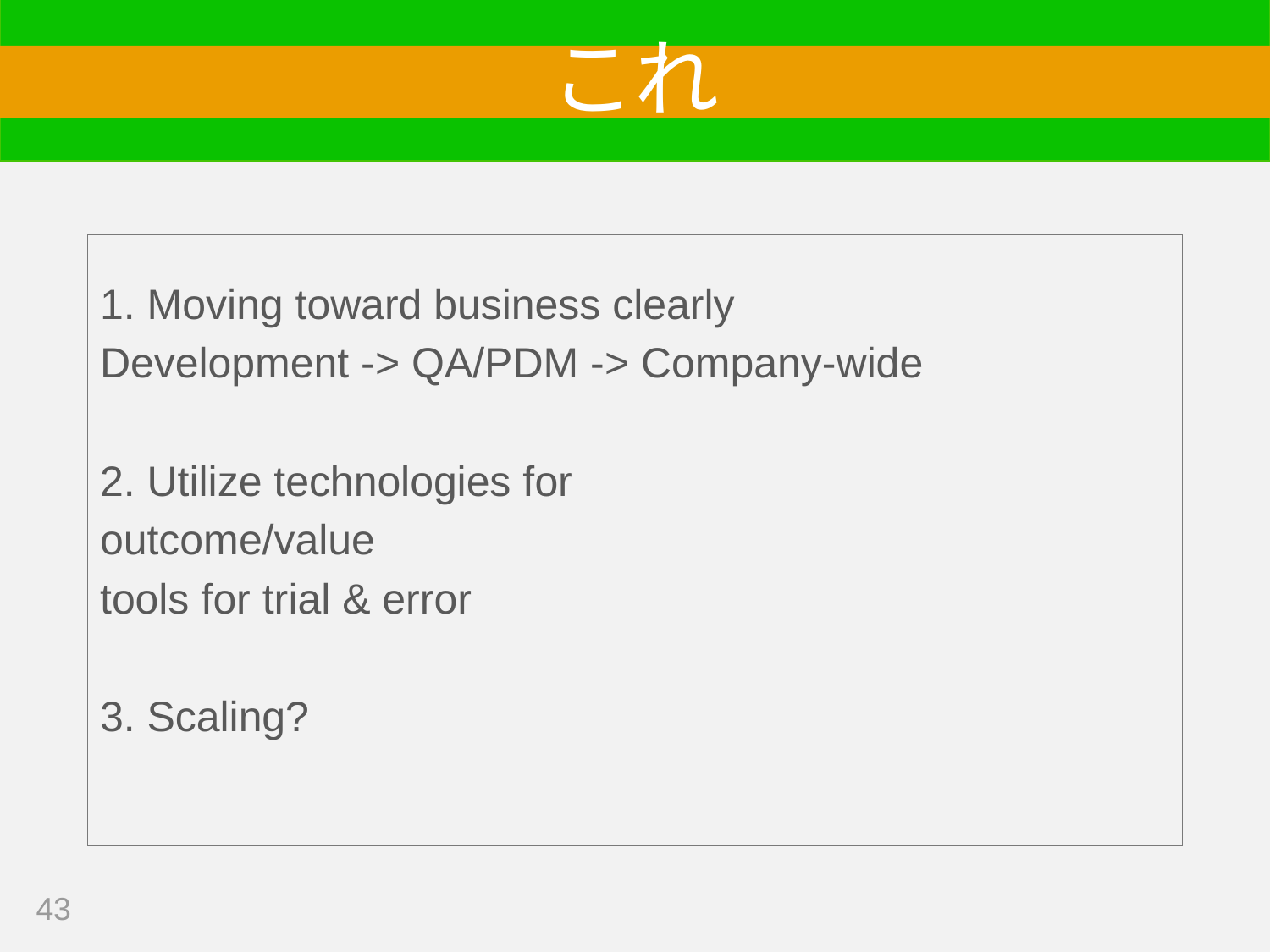

# これ
1. Moving toward business clearly
Development -> QA/PDM -> Company-wide

2. Utilize technologies for
outcome/value
tools for trial & error

3. Scaling?

43